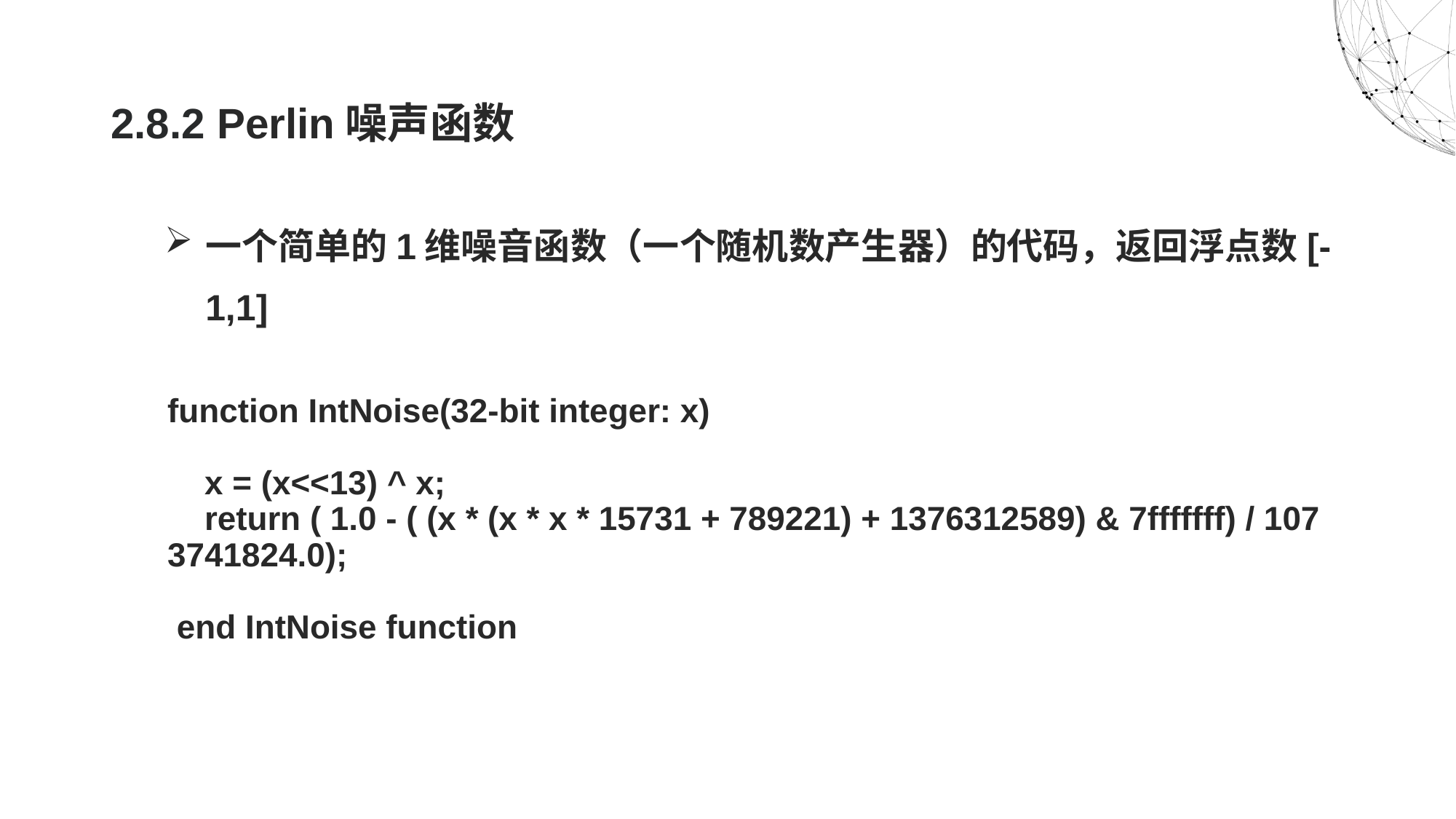

2.8.2 Perlin噪声函数
一个简单的1维噪音函数（一个随机数产生器）的代码，返回浮点数[-1,1]

function IntNoise(32-bit integer: x)                  
 
    x = (x<<13) ^ x;
    return ( 1.0 - ( (x * (x * x * 15731 + 789221) + 1376312589) & 7fffffff) / 1073741824.0);    
 
 end IntNoise function